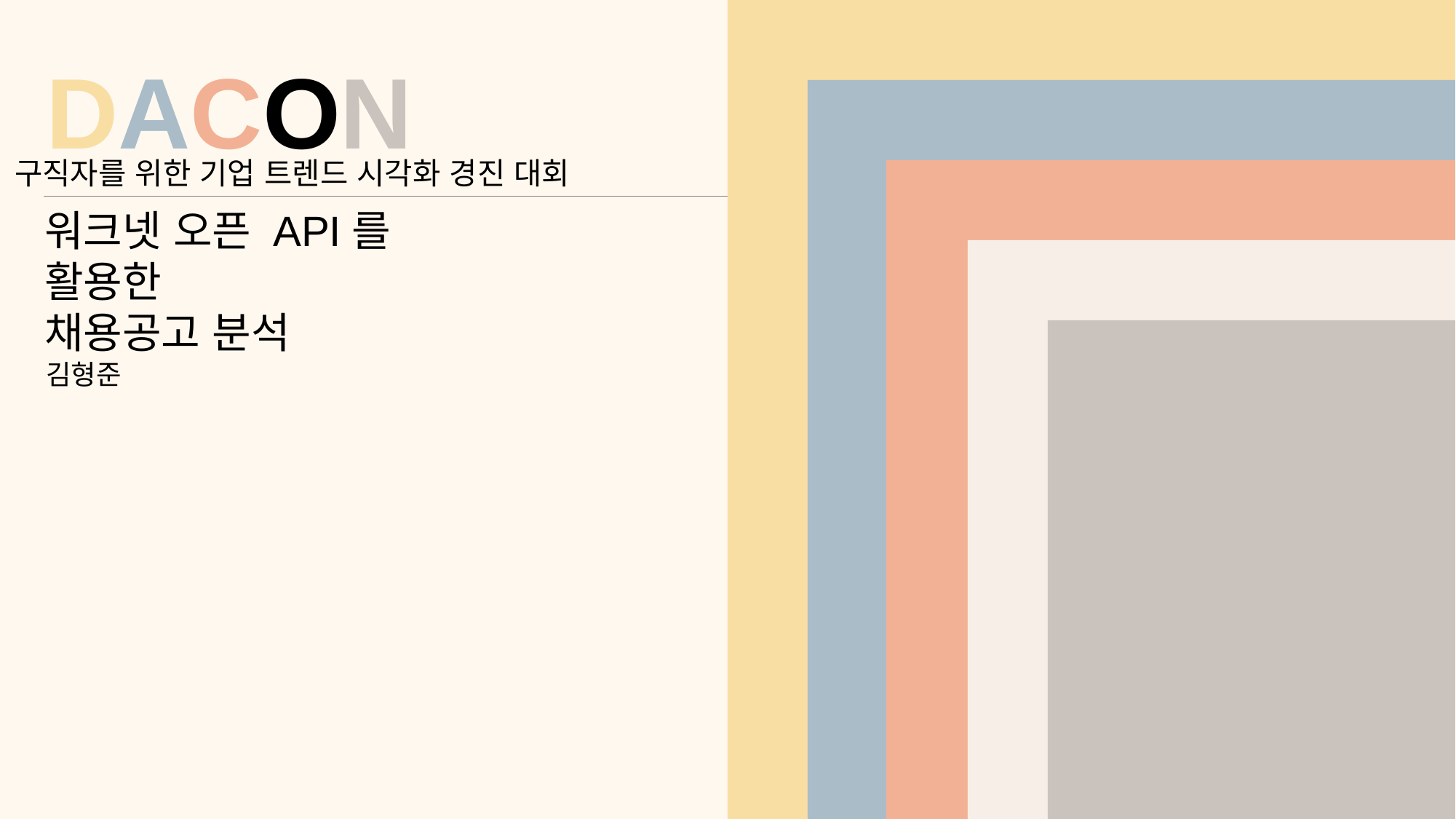

DACON

구직자를 위한 기업 트렌드 시각화 경진 대회

워크넷 오픈 API를
활용한
채용공고 분석

김형준
ⓒSaebyeol Yu. Saebyeol’s PowerPoint